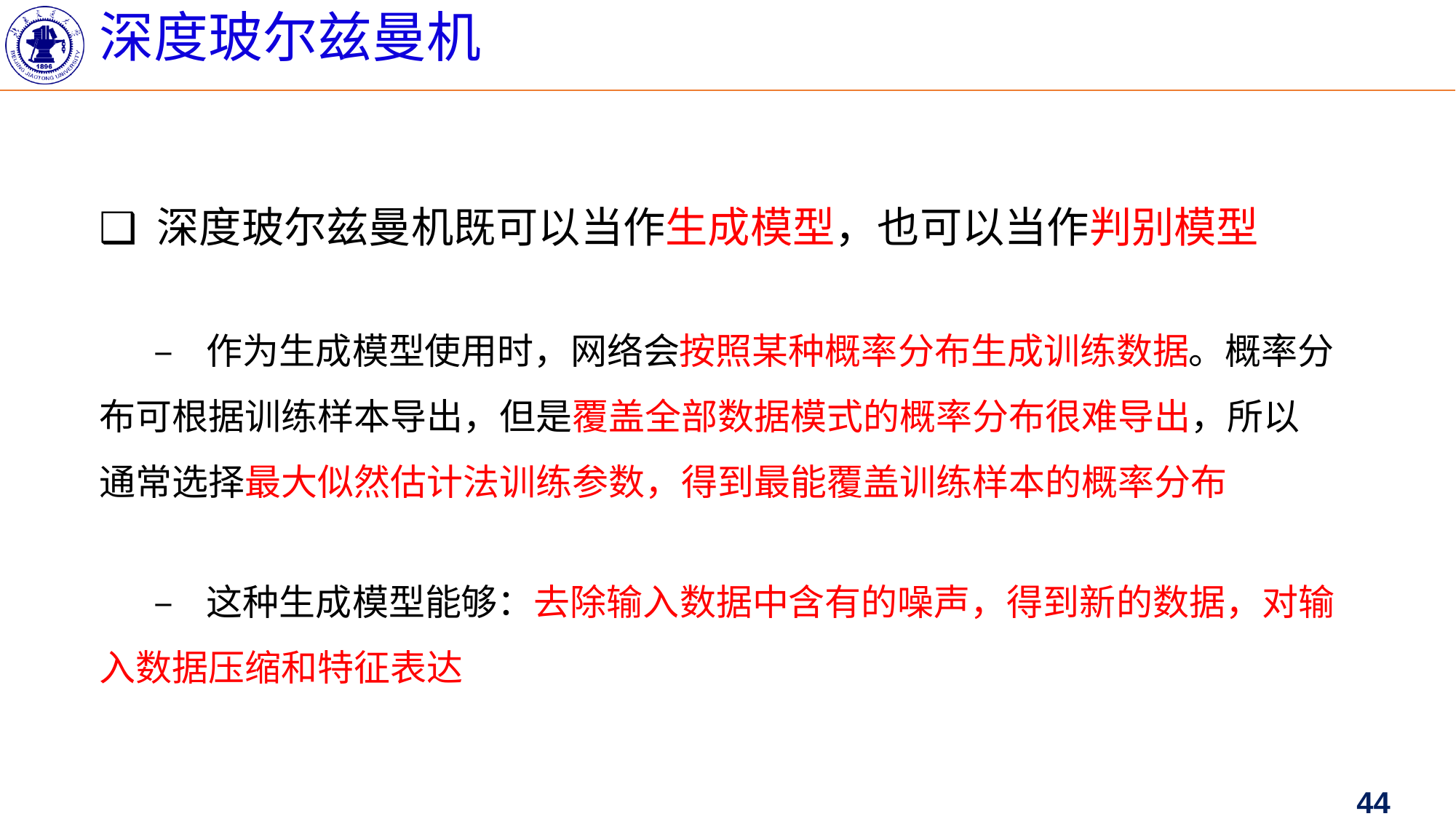

深度玻尔兹曼机

❑ 深度玻尔兹曼机既可以当作生成模型，也可以当作判别模型

		–   作为生成模型使用时，网络会按照某种概率分布生成训练数据。概率分布可根据训练样本导出，但是覆盖全部数据模式的概率分布很难导出，所以通常选择最大似然估计法训练参数，得到最能覆盖训练样本的概率分布

		–   这种生成模型能够：去除输入数据中含有的噪声，得到新的数据，对输入数据压缩和特征表达